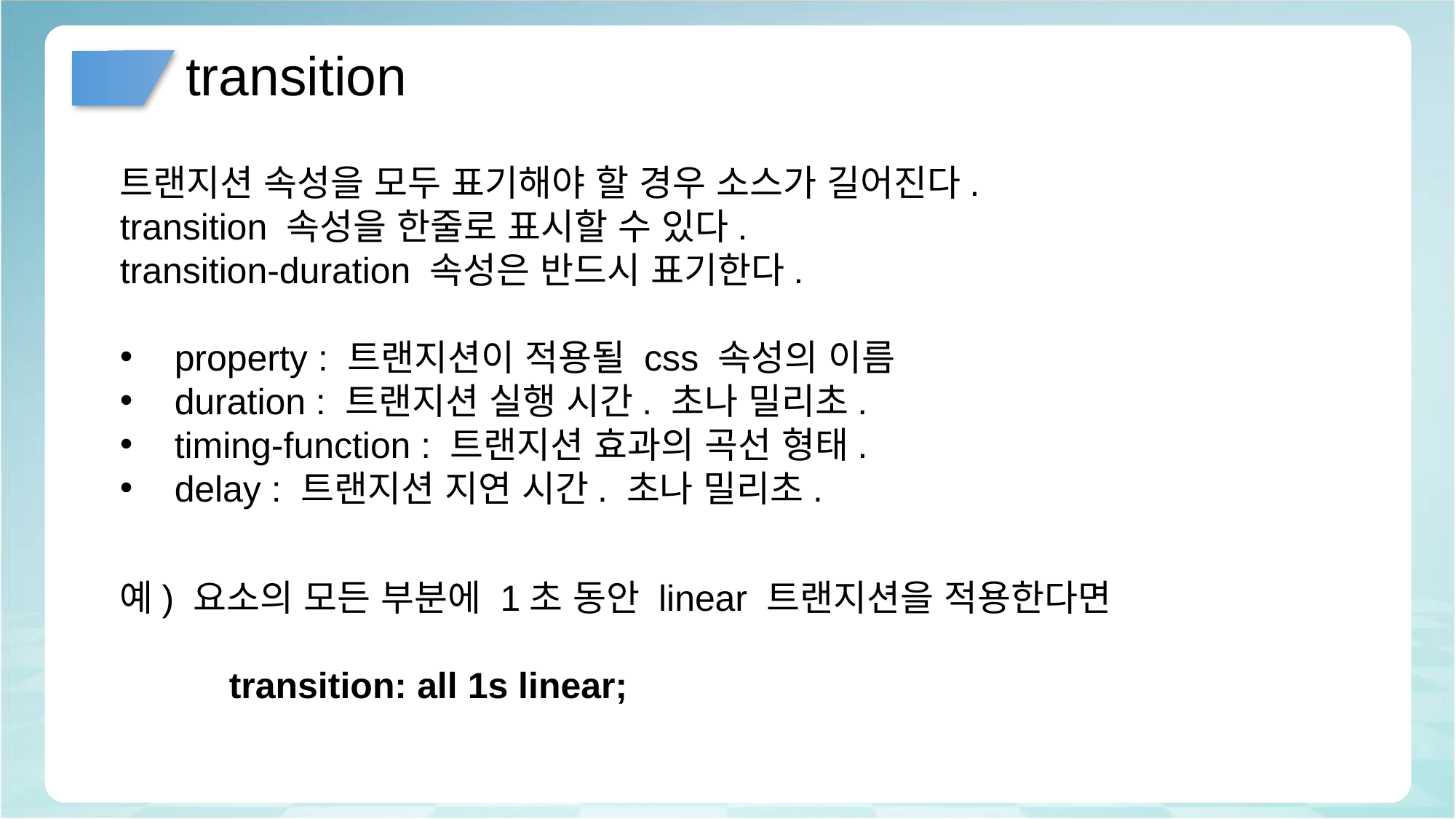

# transition
트랜지션 속성을 모두 표기해야 할 경우 소스가 길어진다.
transition 속성을 한줄로 표시할 수 있다.
transition-duration 속성은 반드시 표기한다.

property : 트랜지션이 적용될 css 속성의 이름
duration : 트랜지션 실행 시간. 초나 밀리초.
timing-function : 트랜지션 효과의 곡선 형태.
delay : 트랜지션 지연 시간. 초나 밀리초.

예) 요소의 모든 부분에 1초 동안 linear 트랜지션을 적용한다면

	transition: all 1s linear;